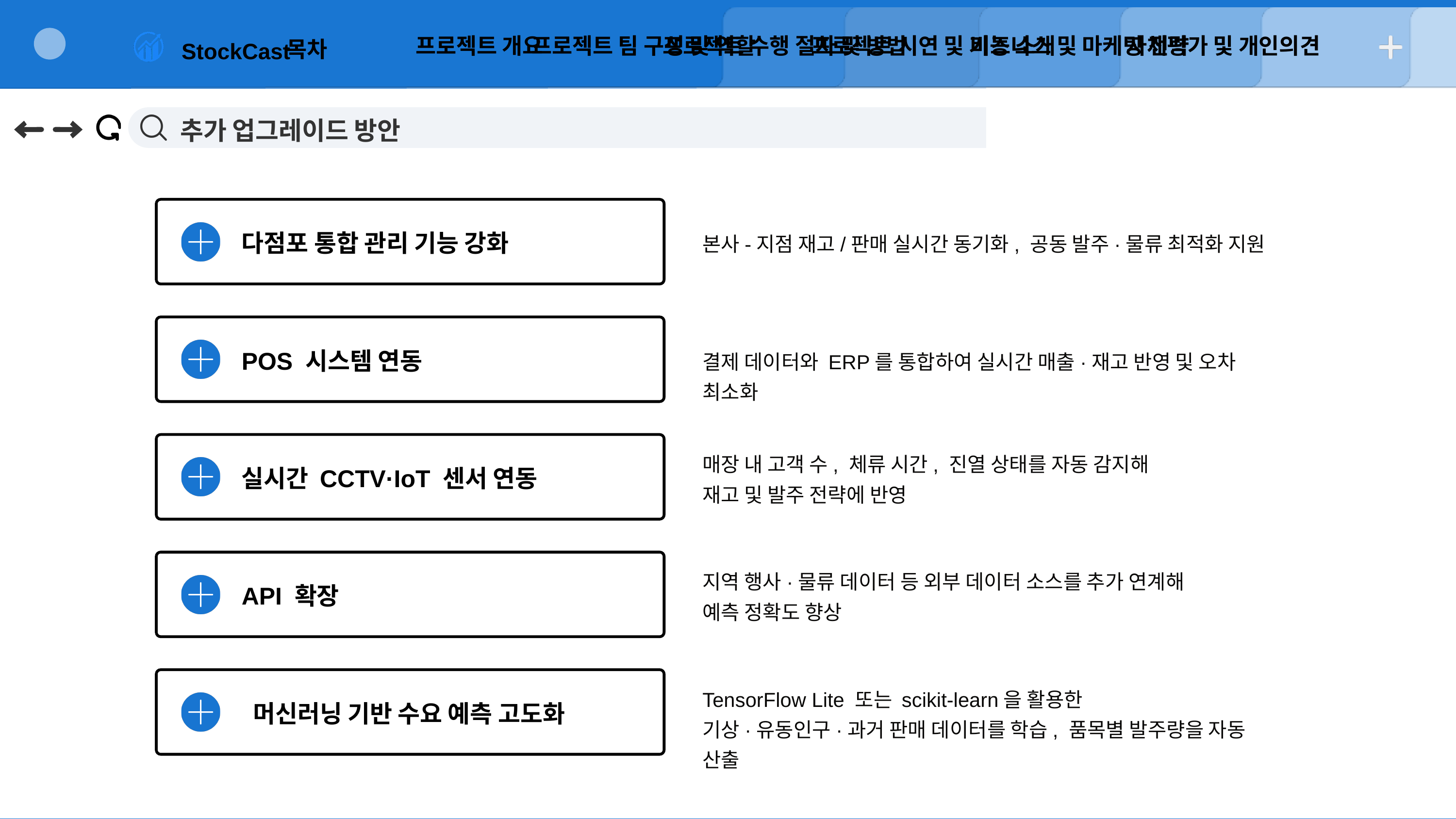

프로젝트 개요
프로젝트 팀 구성 및 역할
프로젝트 수행 절차 및 방법
프로젝트 시연 및 기능 소개
비즈니스 및 마케팅 전략
자체평가 및 개인의견

목차
StockCast

추가 업그레이드 방안

다점포 통합 관리 기능 강화
본사-지점 재고/판매 실시간 동기화, 공동 발주·물류 최적화 지원

POS 시스템 연동
결제 데이터와 ERP를 통합하여 실시간 매출·재고 반영 및 오차 최소화

매장 내 고객 수, 체류 시간, 진열 상태를 자동 감지해
재고 및 발주 전략에 반영

실시간 CCTV·IoT 센서 연동

지역 행사·물류 데이터 등 외부 데이터 소스를 추가 연계해
예측 정확도 향상

API 확장

TensorFlow Lite 또는 scikit-learn을 활용한
기상·유동인구·과거 판매 데이터를 학습, 품목별 발주량을 자동 산출

 머신러닝 기반 수요 예측 고도화